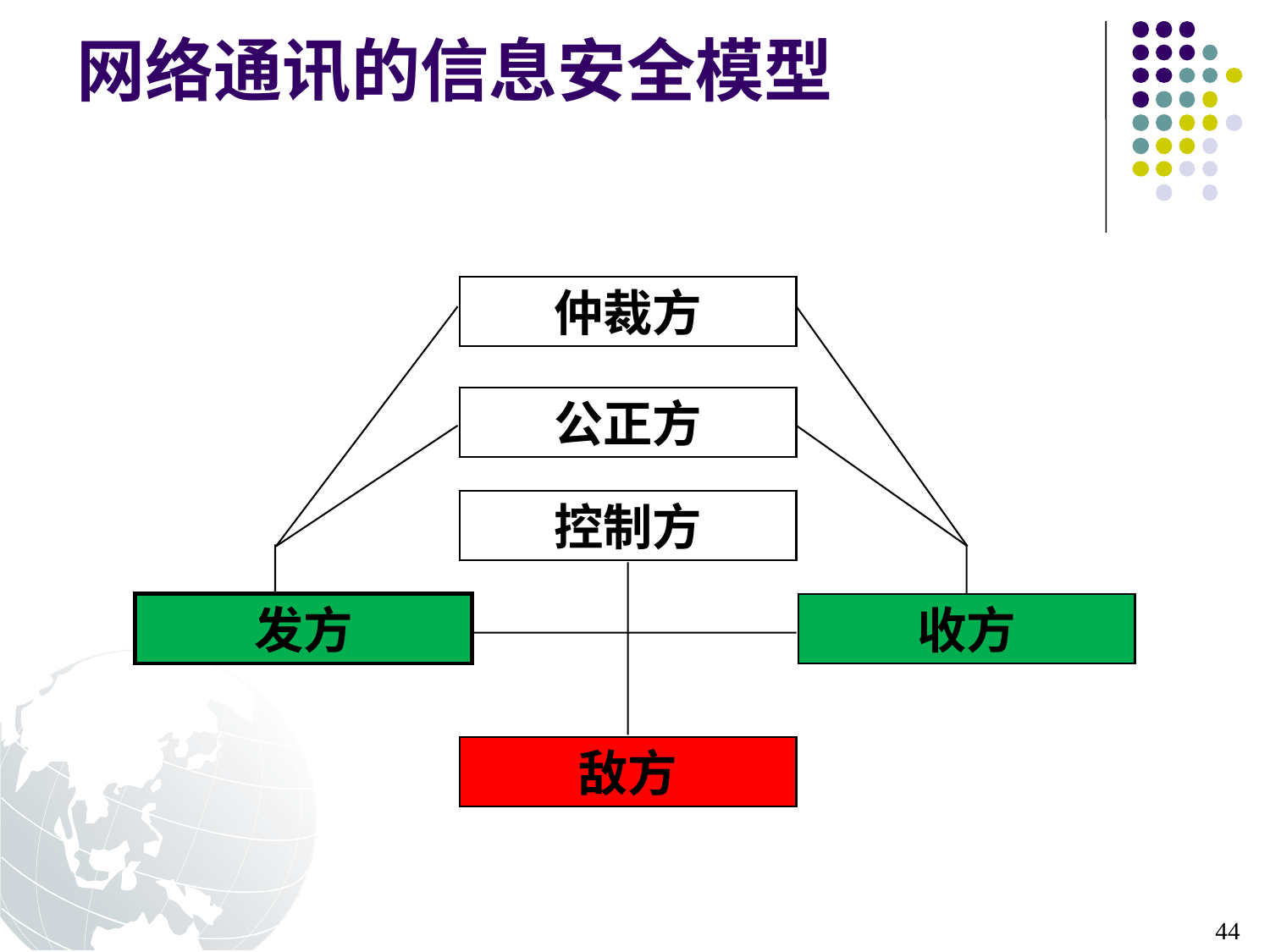

# 网络通讯的信息安全模型
仲裁方

公正方

控制方

发方
收方

敌方